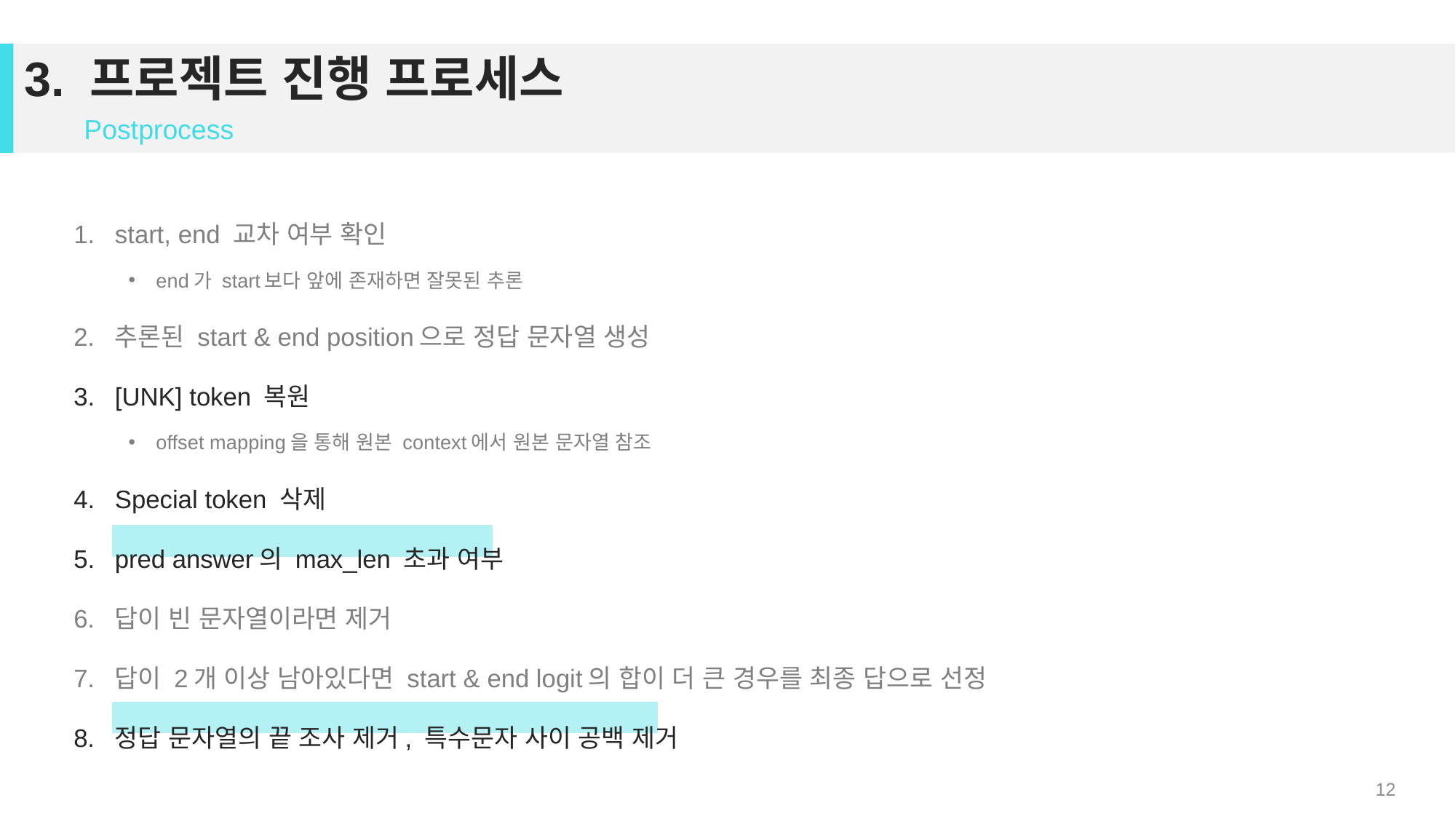

# 3. 프로젝트 진행 프로세스
Postprocess
start, end 교차 여부 확인
end가 start보다 앞에 존재하면 잘못된 추론
추론된 start & end position으로 정답 문자열 생성
[UNK] token 복원
offset mapping을 통해 원본 context에서 원본 문자열 참조
Special token 삭제
pred answer의 max_len 초과 여부
답이 빈 문자열이라면 제거
답이 2개 이상 남아있다면 start & end logit의 합이 더 큰 경우를 최종 답으로 선정
정답 문자열의 끝 조사 제거, 특수문자 사이 공백 제거

12